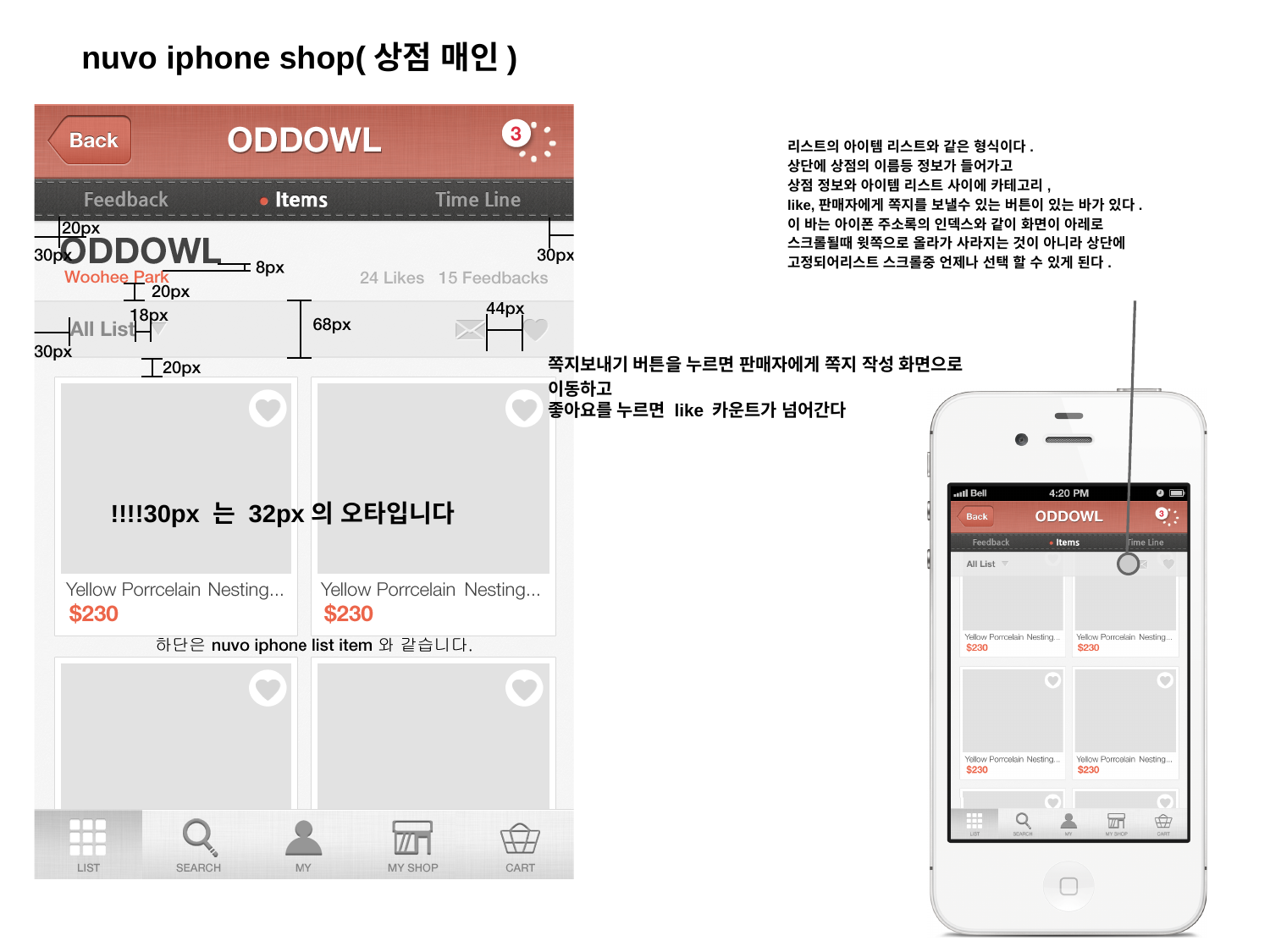

# nuvo iphone shop(상점 매인)

리스트의 아이템 리스트와 같은 형식이다.
상단에 상점의 이름등 정보가 들어가고
상점 정보와 아이템 리스트 사이에 카테고리,
like,판매자에게 쪽지를 보낼수 있는 버튼이 있는 바가 있다.
이 바는 아이폰 주소록의 인덱스와 같이 화면이 아레로 스크롤될때 윗쪽으로 올라가 사라지는 것이 아니라 상단에 고정되어리스트 스크롤중 언제나 선택 할 수 있게 된다.
쪽지보내기 버튼을 누르면 판매자에게 쪽지 작성 화면으로 이동하고
좋아요를 누르면 like 카운트가 넘어간다

!!!!30px 는 32px의 오타입니다